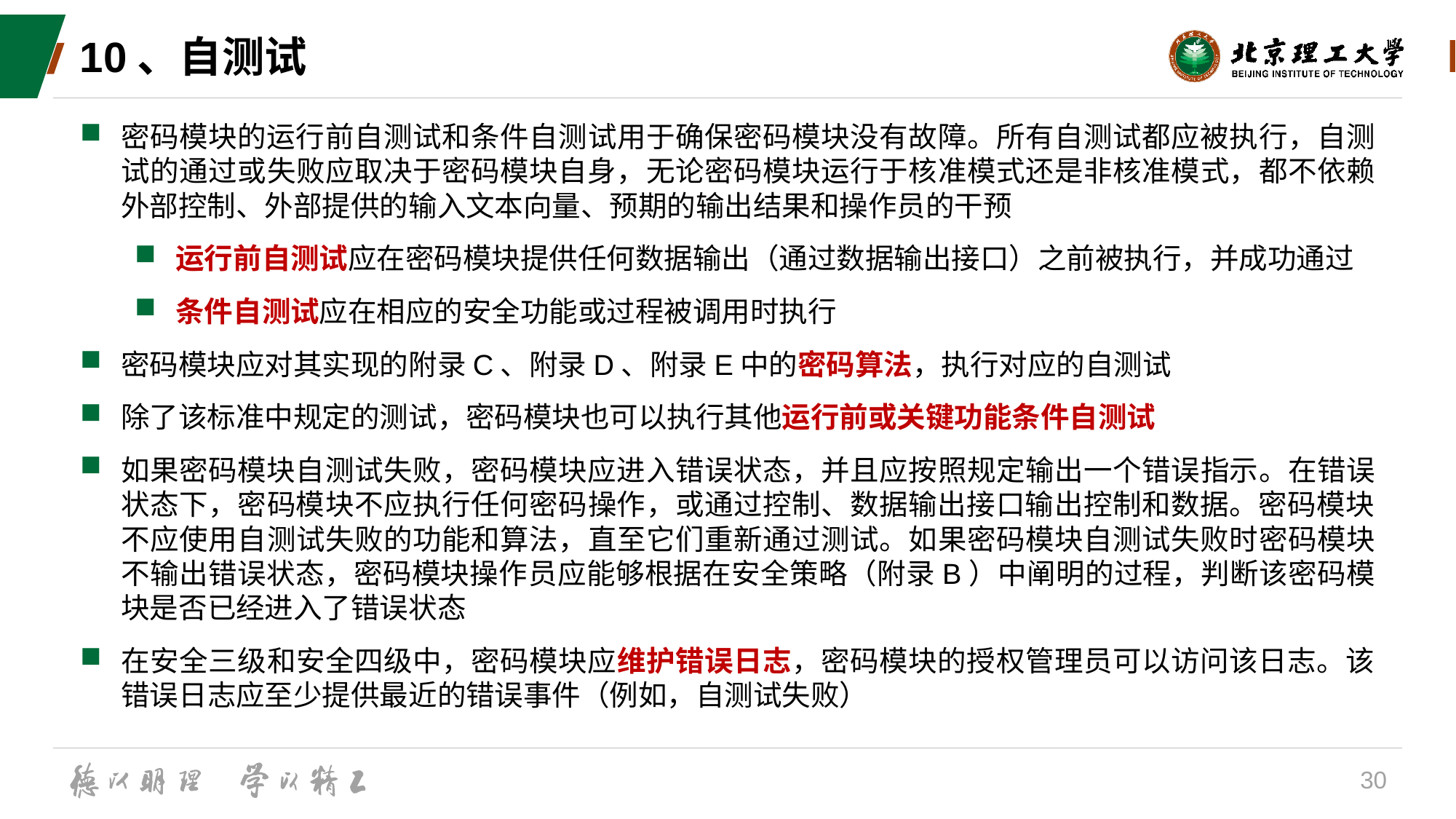

# 10、自测试
密码模块的运行前自测试和条件自测试用于确保密码模块没有故障。所有自测试都应被执行，自测试的通过或失败应取决于密码模块自身，无论密码模块运行于核准模式还是非核准模式，都不依赖外部控制、外部提供的输入文本向量、预期的输出结果和操作员的干预
运行前自测试应在密码模块提供任何数据输出（通过数据输出接口）之前被执行，并成功通过
条件自测试应在相应的安全功能或过程被调用时执行
密码模块应对其实现的附录C、附录D、附录E中的密码算法，执行对应的自测试
除了该标准中规定的测试，密码模块也可以执行其他运行前或关键功能条件自测试
如果密码模块自测试失败，密码模块应进入错误状态，并且应按照规定输出一个错误指示。在错误状态下，密码模块不应执行任何密码操作，或通过控制、数据输出接口输出控制和数据。密码模块不应使用自测试失败的功能和算法，直至它们重新通过测试。如果密码模块自测试失败时密码模块不输出错误状态，密码模块操作员应能够根据在安全策略（附录B）中阐明的过程，判断该密码模块是否已经进入了错误状态
在安全三级和安全四级中，密码模块应维护错误日志，密码模块的授权管理员可以访问该日志。该错误日志应至少提供最近的错误事件（例如，自测试失败）